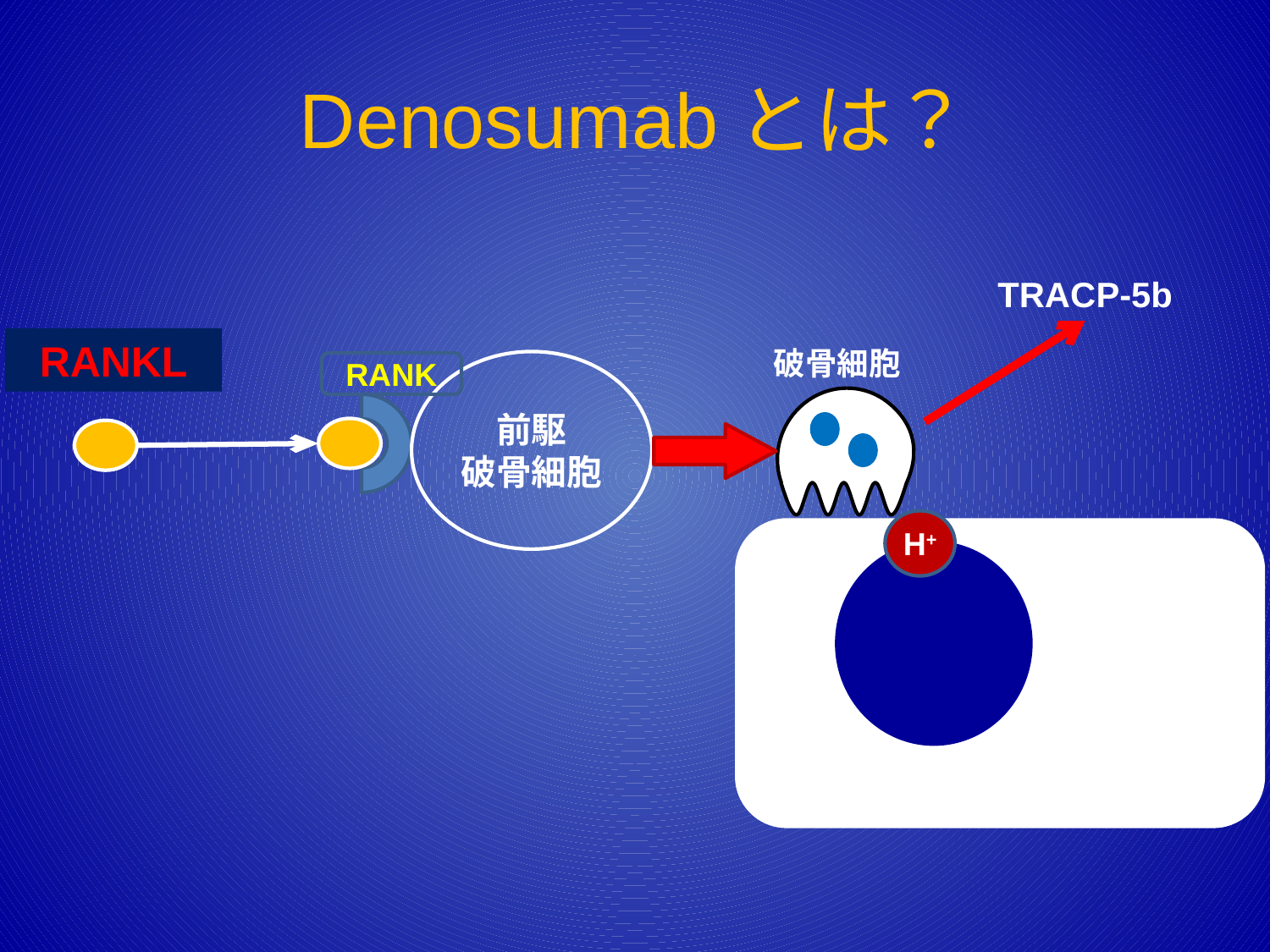

# Denosumabとは？
TRACP-5b
RANKL
破骨細胞
前駆
破骨細胞
RANK

H+